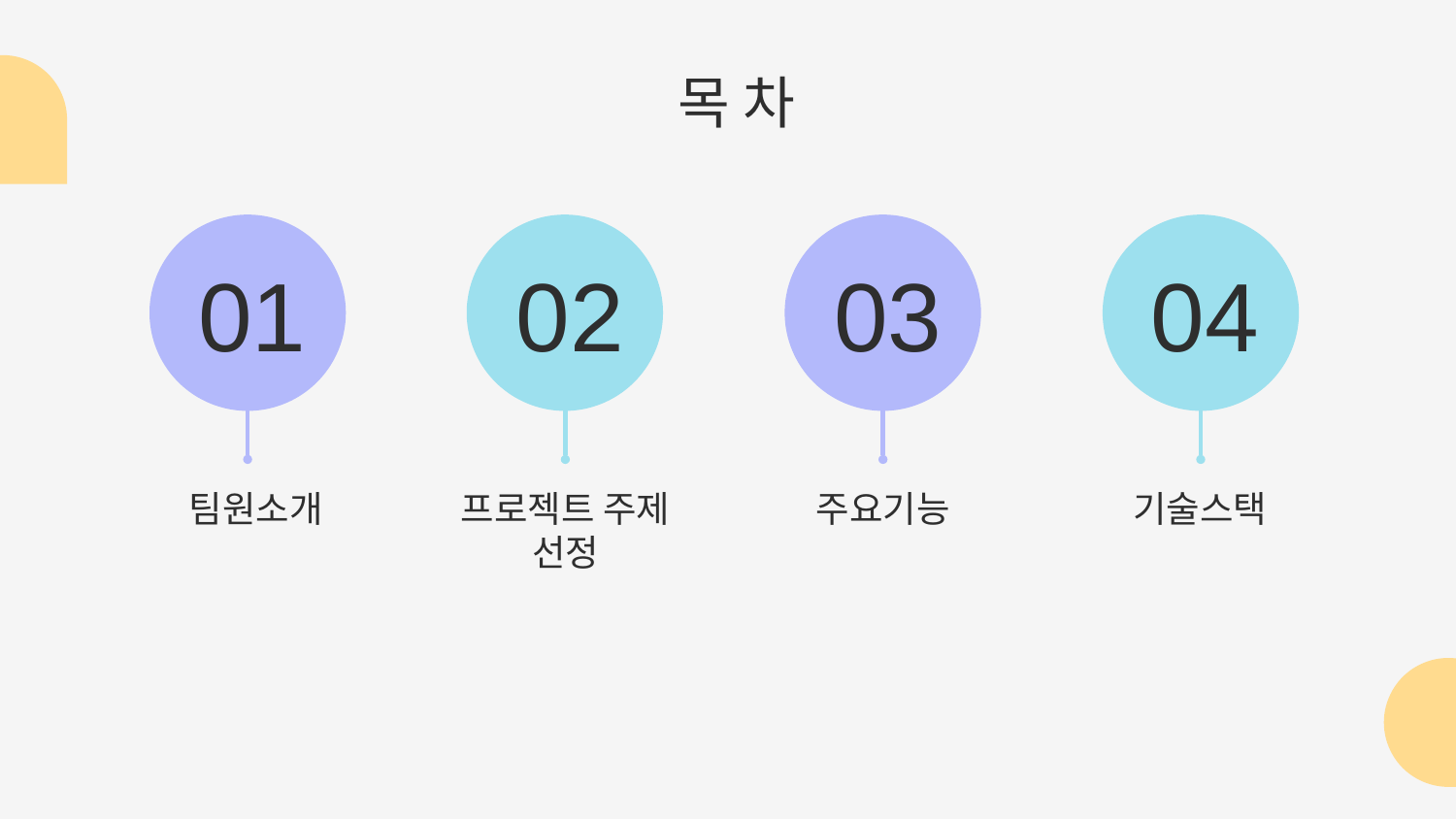

목 차

01
02
03
04
 팀원소개
# 프로젝트 주제 선정
주요기능
기술스택